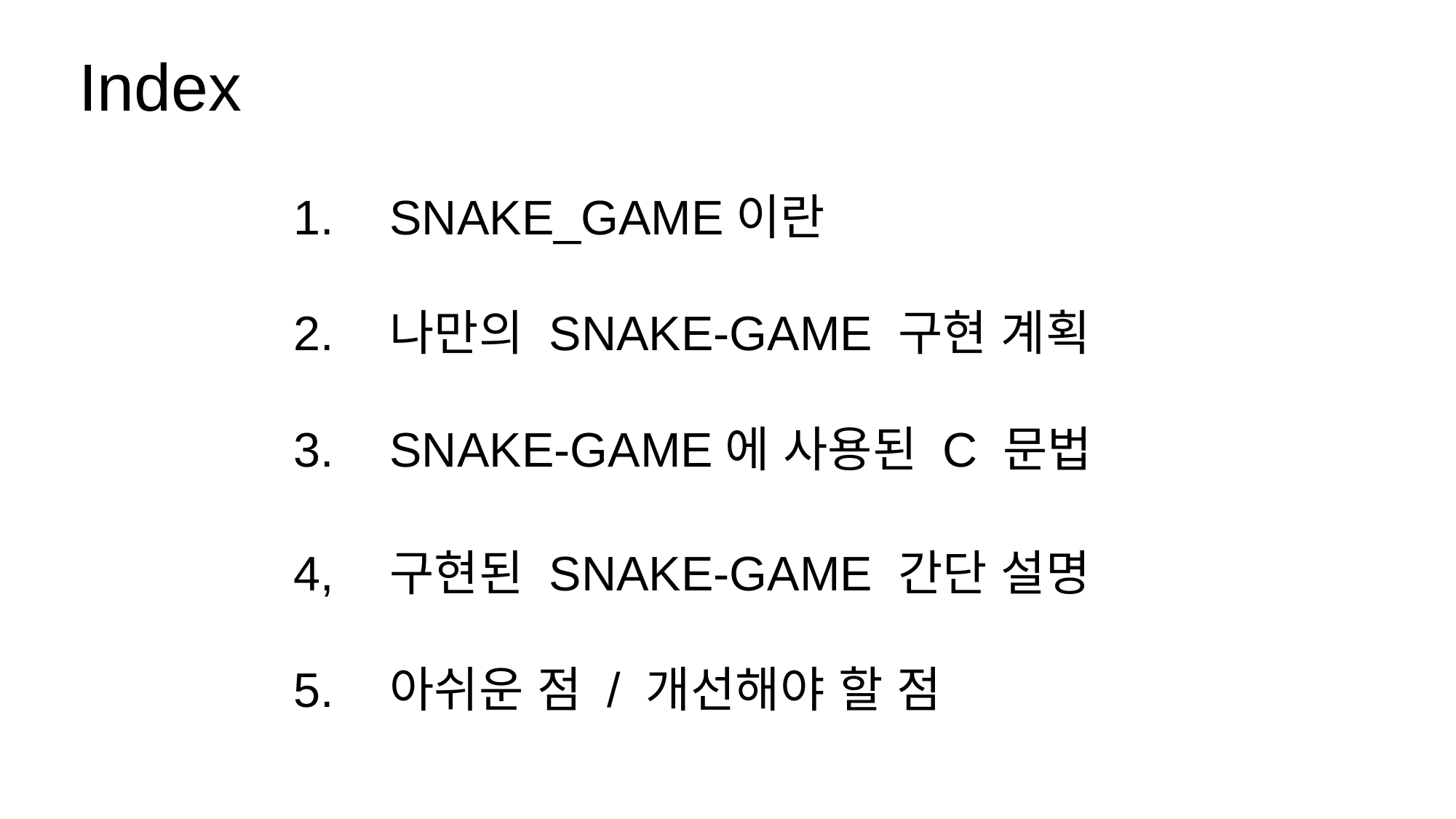

Index
 1.	SNAKE_GAME이란

 2. 	나만의 SNAKE-GAME 구현 계획

 3. 	SNAKE-GAME에 사용된 C 문법

 4, 	구현된 SNAKE-GAME 간단 설명

 5. 	아쉬운 점 / 개선해야 할 점